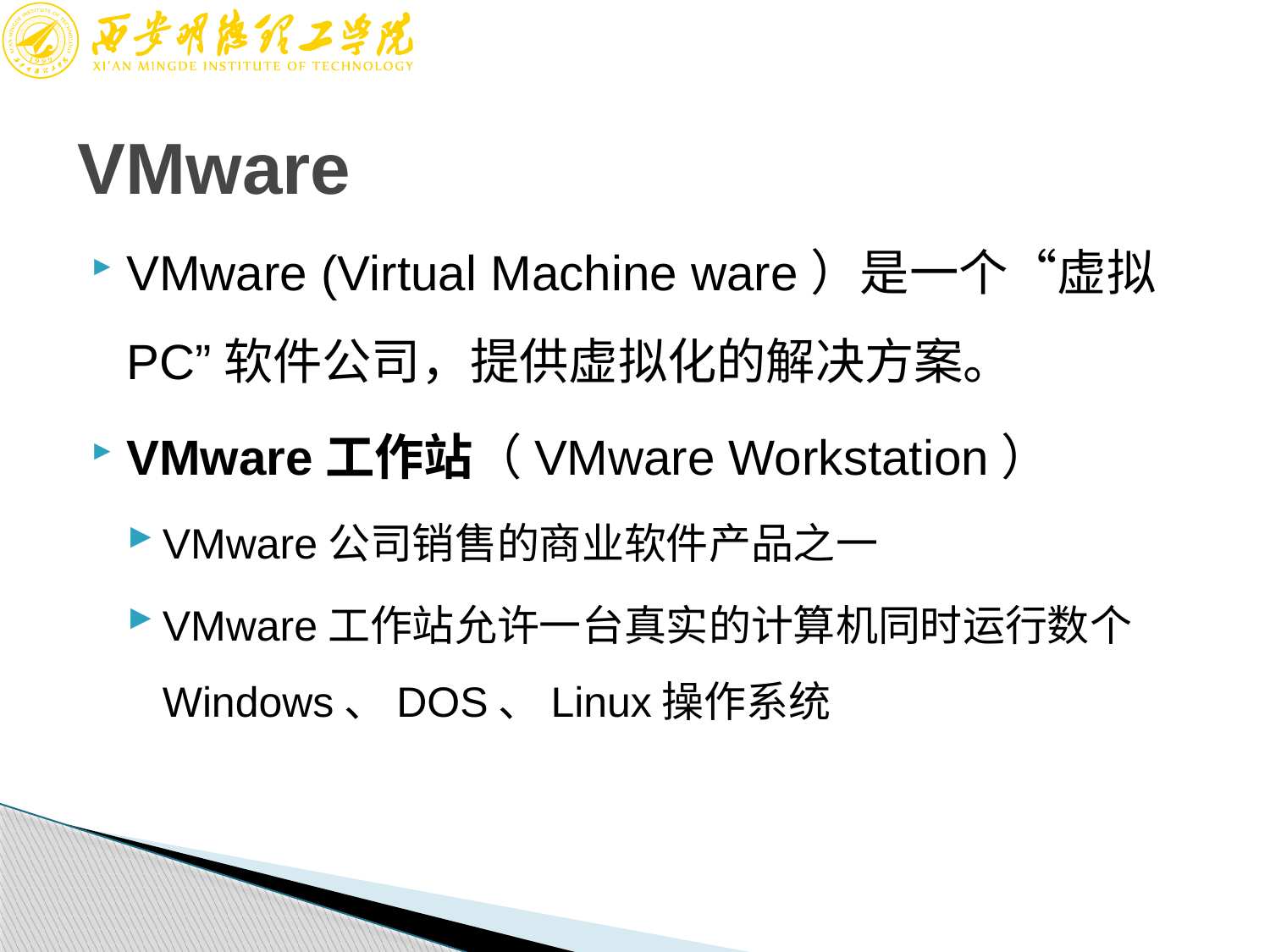

# VMware
VMware (Virtual Machine ware）是一个“虚拟PC”软件公司，提供虚拟化的解决方案。
VMware工作站（VMware Workstation）
VMware公司销售的商业软件产品之一
VMware工作站允许一台真实的计算机同时运行数个Windows、DOS、Linux操作系统